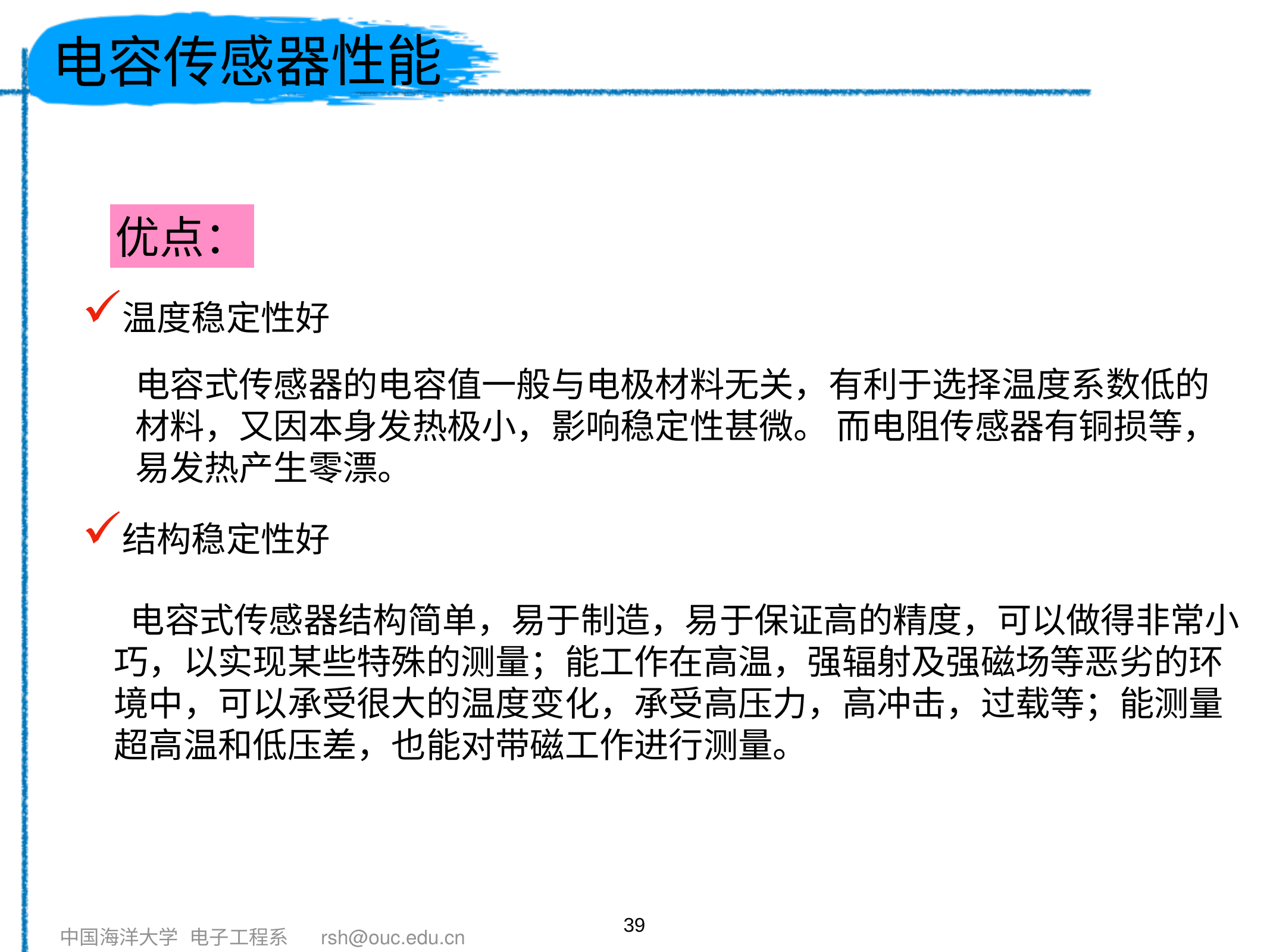

# 电容传感器性能
优点：
温度稳定性好
电容式传感器的电容值一般与电极材料无关，有利于选择温度系数低的材料，又因本身发热极小，影响稳定性甚微。 而电阻传感器有铜损等，易发热产生零漂。
结构稳定性好
 电容式传感器结构简单，易于制造，易于保证高的精度，可以做得非常小巧，以实现某些特殊的测量；能工作在高温，强辐射及强磁场等恶劣的环境中，可以承受很大的温度变化，承受高压力，高冲击，过载等；能测量超高温和低压差，也能对带磁工作进行测量。
39